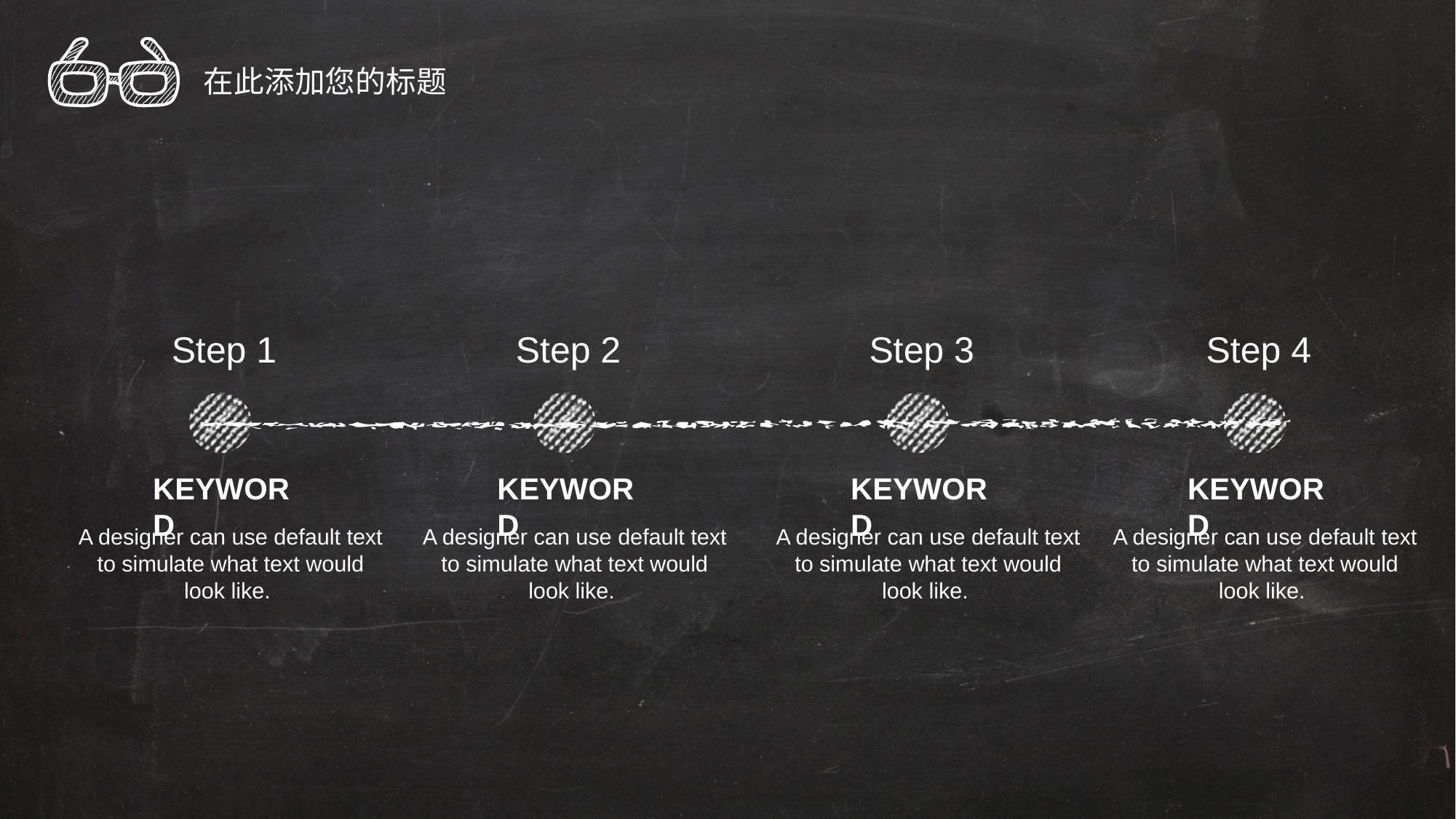

在此添加您的标题
Step 1
Step 2
Step 3
Step 4

KEYWORD
KEYWORD
KEYWORD
KEYWORD
A designer can use default text to simulate what text would look like.
A designer can use default text to simulate what text would look like.
A designer can use default text to simulate what text would look like.
A designer can use default text to simulate what text would look like.